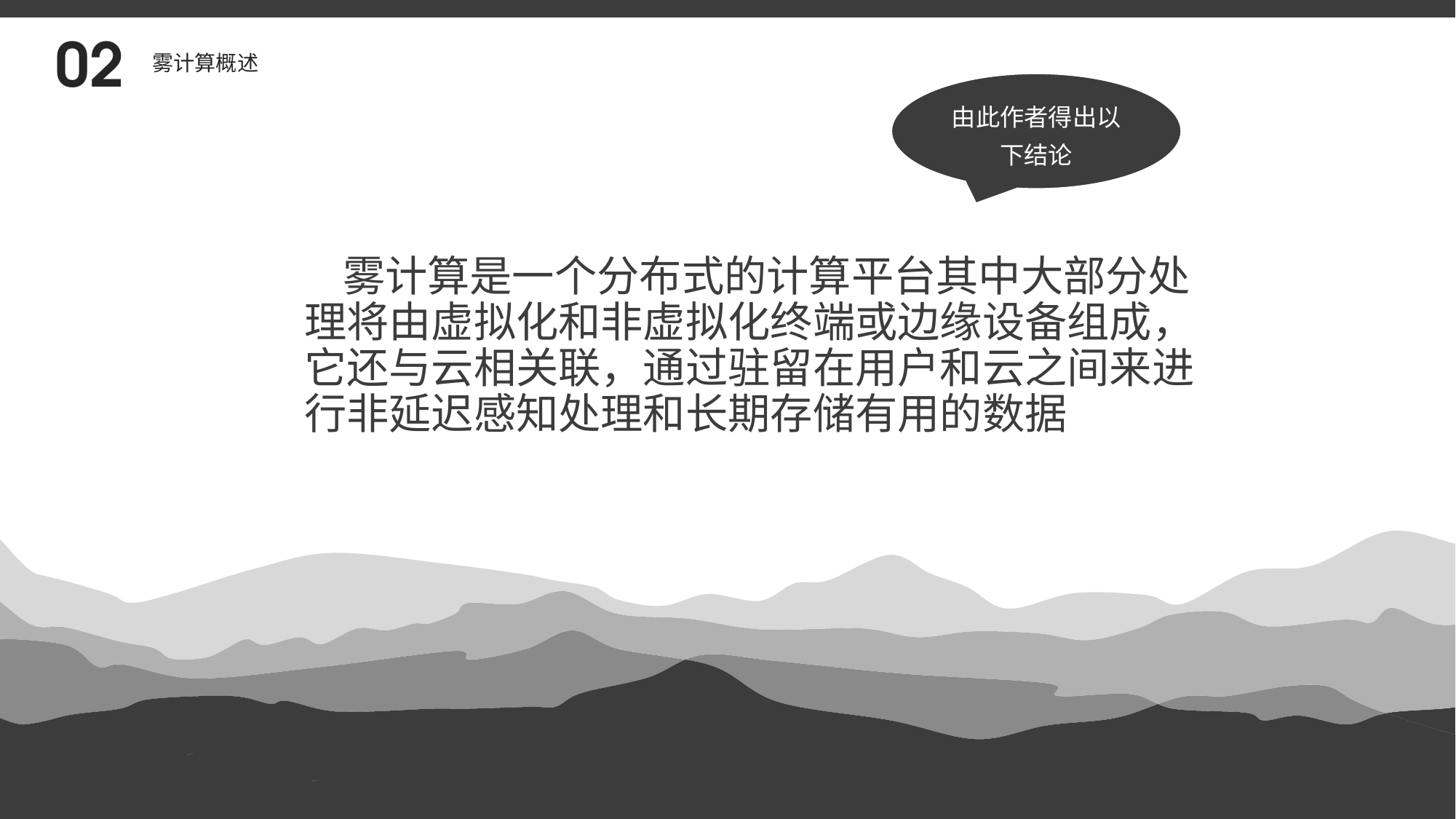

02
雾计算概述
由此作者得出以下结论
   雾计算是一个分布式的计算平台其中大部分处理将由虚拟化和非虚拟化终端或边缘设备组成，它还与云相关联，通过驻留在用户和云之间来进行非延迟感知处理和长期存储有用的数据